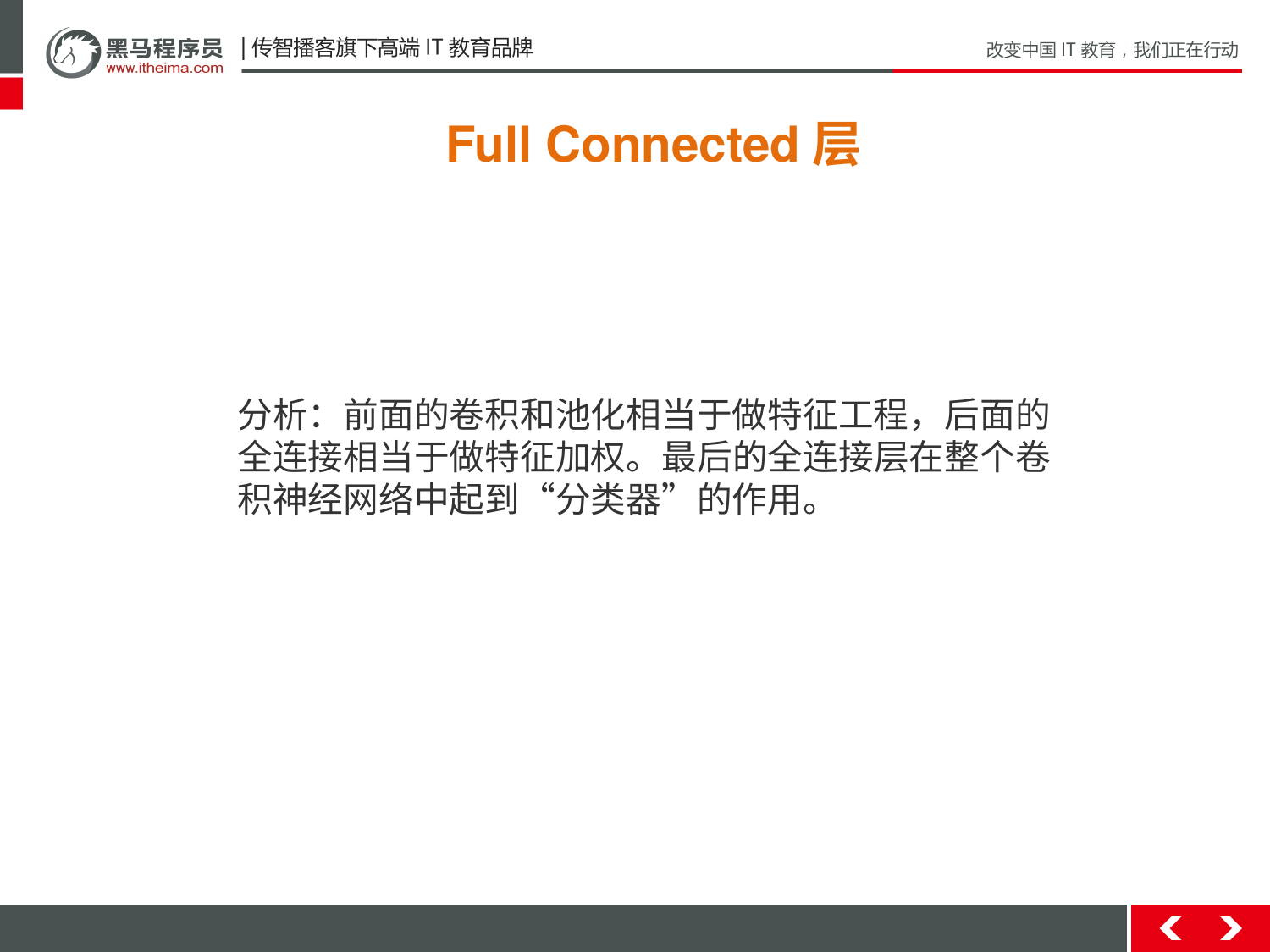

Full Connected层
分析：前面的卷积和池化相当于做特征工程，后面的全连接相当于做特征加权。最后的全连接层在整个卷积神经网络中起到“分类器”的作用。